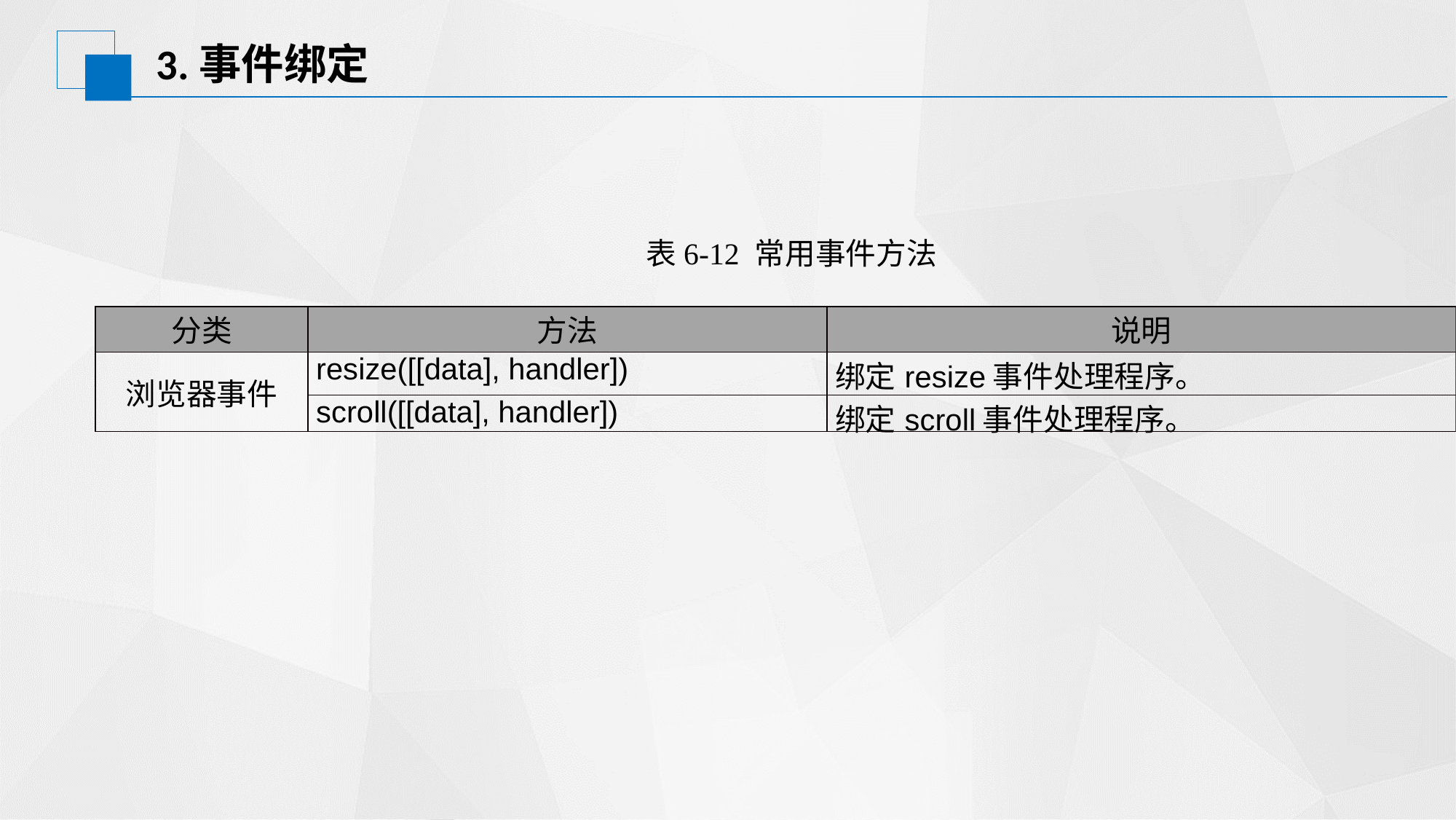

# 3.事件绑定
表6-12 常用事件方法
| 分类 | 方法 | 说明 |
| --- | --- | --- |
| 浏览器事件 | resize([[data], handler]) | 绑定resize事件处理程序。 |
|  | scroll([[data], handler]) | 绑定scroll事件处理程序。 |